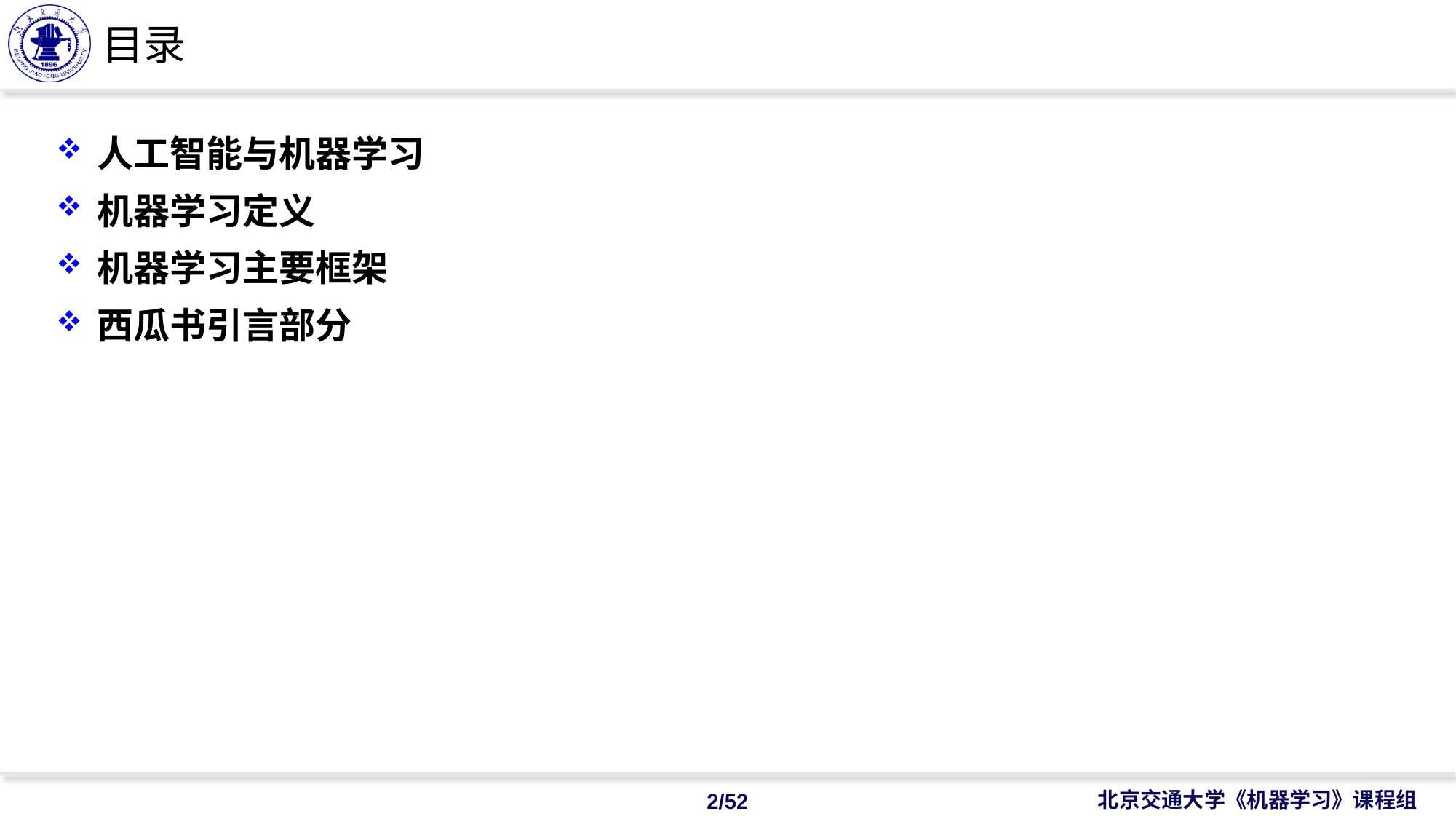

# 目录
人工智能与机器学习
机器学习定义
机器学习主要框架
西瓜书引言部分